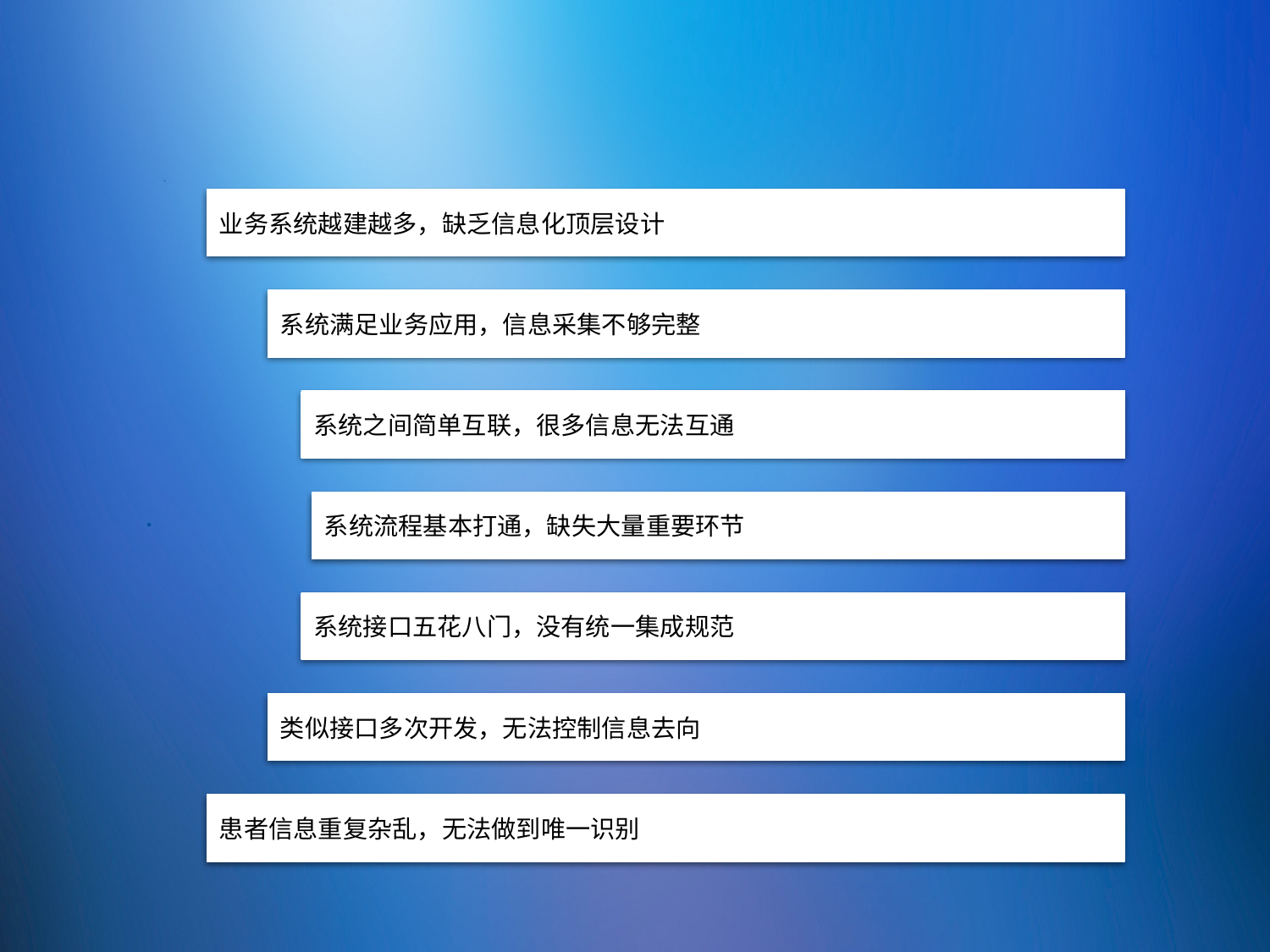

业务系统越建越多，缺乏信息化顶层设计
系统满足业务应用，信息采集不够完整
系统之间简单互联，很多信息无法互通
系统流程基本打通，缺失大量重要环节
系统接口五花八门，没有统一集成规范
类似接口多次开发，无法控制信息去向
患者信息重复杂乱，无法做到唯一识别